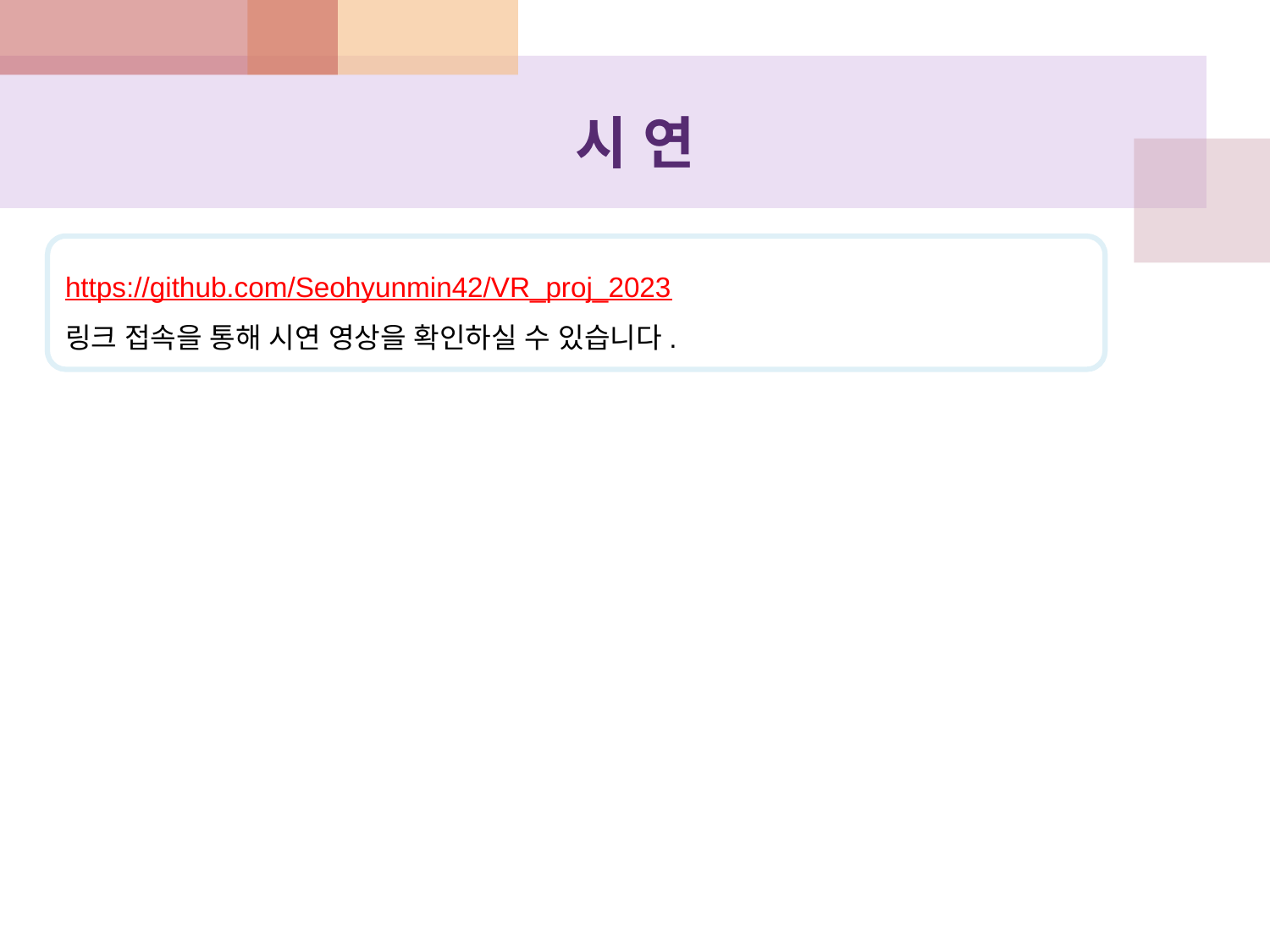

# 시 연
https://github.com/Seohyunmin42/VR_proj_2023
링크 접속을 통해 시연 영상을 확인하실 수 있습니다.